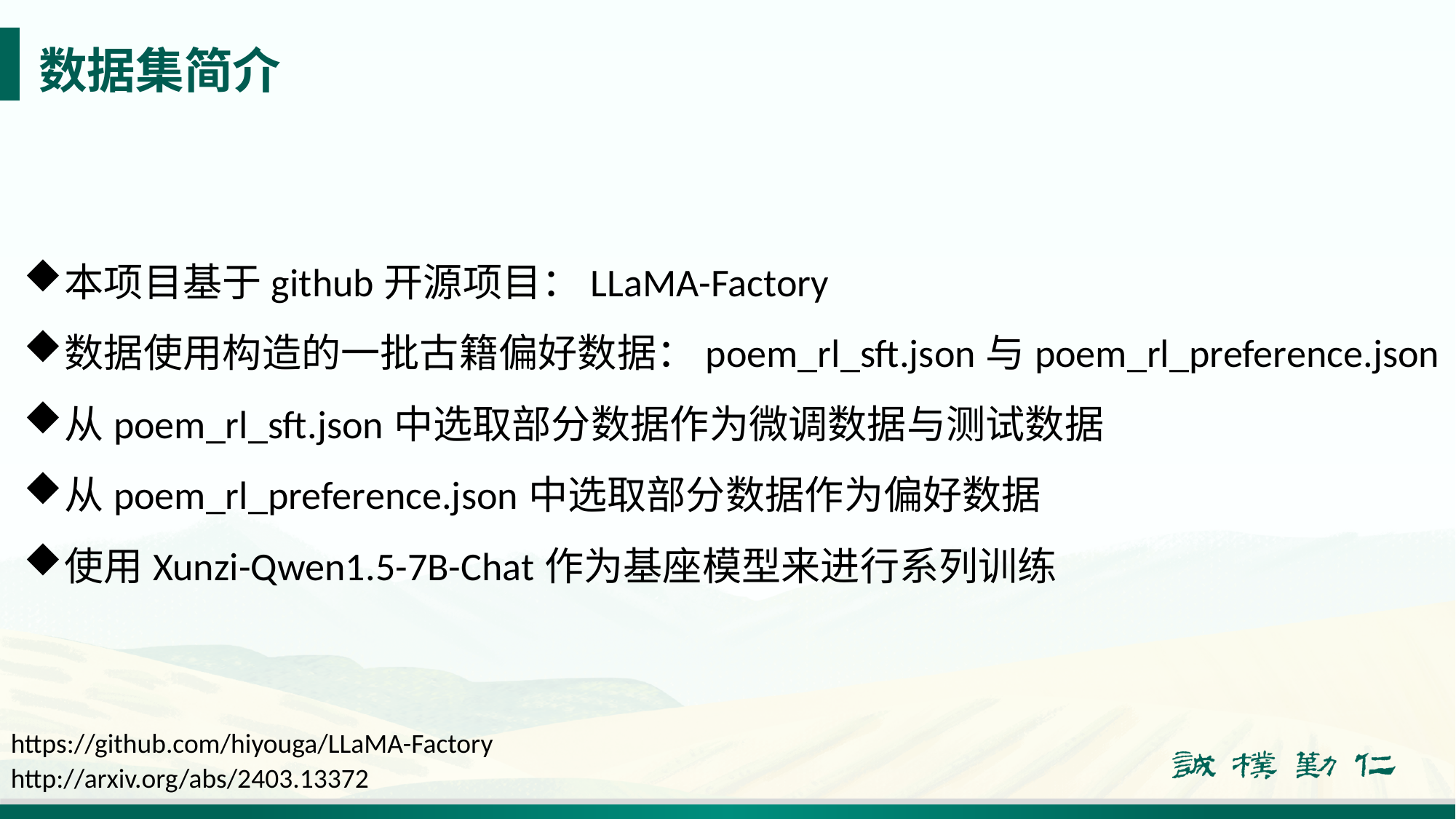

# 数据集简介
本项目基于github开源项目：LLaMA-Factory
数据使用构造的一批古籍偏好数据：poem_rl_sft.json与poem_rl_preference.json
从poem_rl_sft.json中选取部分数据作为微调数据与测试数据
从poem_rl_preference.json中选取部分数据作为偏好数据
使用Xunzi-Qwen1.5-7B-Chat作为基座模型来进行系列训练
https://github.com/hiyouga/LLaMA-Factory
http://arxiv.org/abs/2403.13372